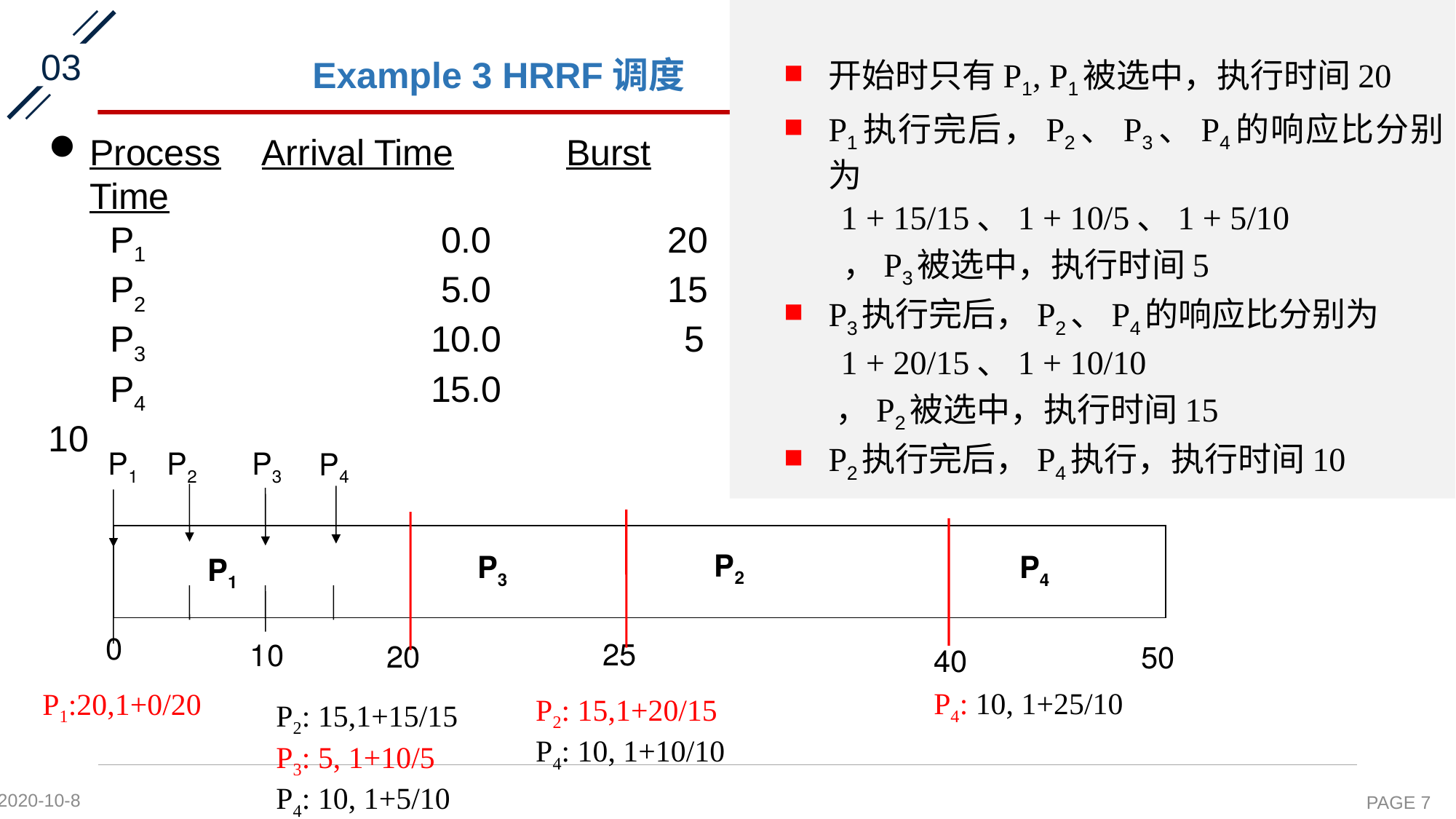

开始时只有P1, P1被选中，执行时间20
P1执行完后，P2、P3、P4的响应比分别为
      1 + 15/15、1 + 10/5、1 + 5/10
      ，P3被选中，执行时间5
P3执行完后，P2、P4的响应比分别为
      1 + 20/15、1 + 10/10
     ，P2被选中，执行时间15
P2执行完后，P4执行，执行时间10
03
# Example 3 HRRF调度
Process    Arrival Time	  Burst Time
      P1	           0.0	                 20
      P2	           5.0	                 15
      P3	           10.0	                  5
      P4	           15.0	                 10
P1
P2
P3
P4

P2
P3
P4
P1

0
25
10
20
50
40
P4: 10, 1+25/10
P1:20,1+0/20
P2: 15,1+20/15
P4: 10, 1+10/10
P2: 15,1+15/15
P3: 5, 1+10/5
P4: 10, 1+5/10
2020-10-8
PAGE 7